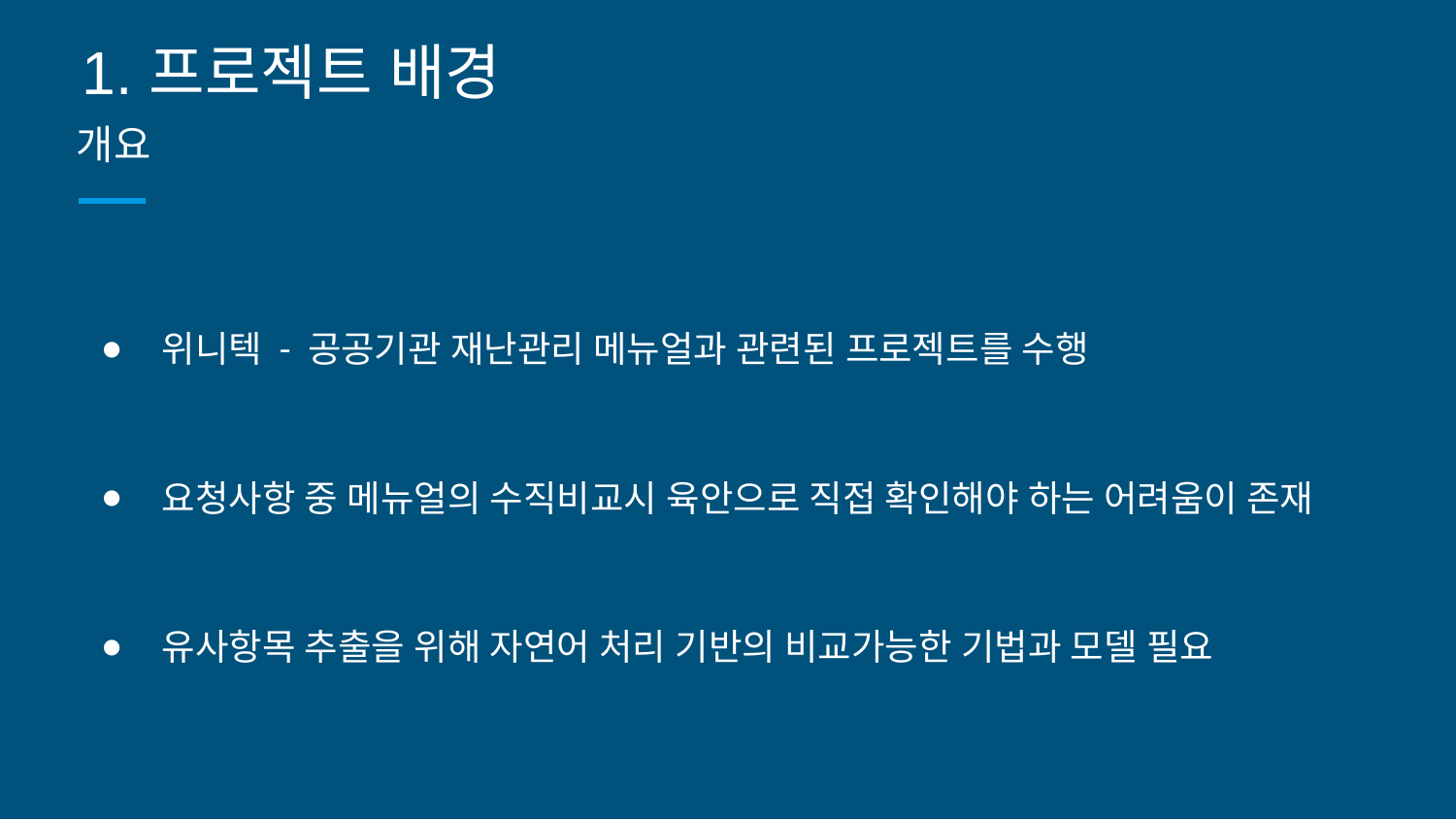

프로젝트 배경
# 개요

위니텍 - 공공기관 재난관리 메뉴얼과 관련된 프로젝트를 수행

요청사항 중 메뉴얼의 수직비교시 육안으로 직접 확인해야 하는 어려움이 존재

유사항목 추출을 위해 자연어 처리 기반의 비교가능한 기법과 모델 필요